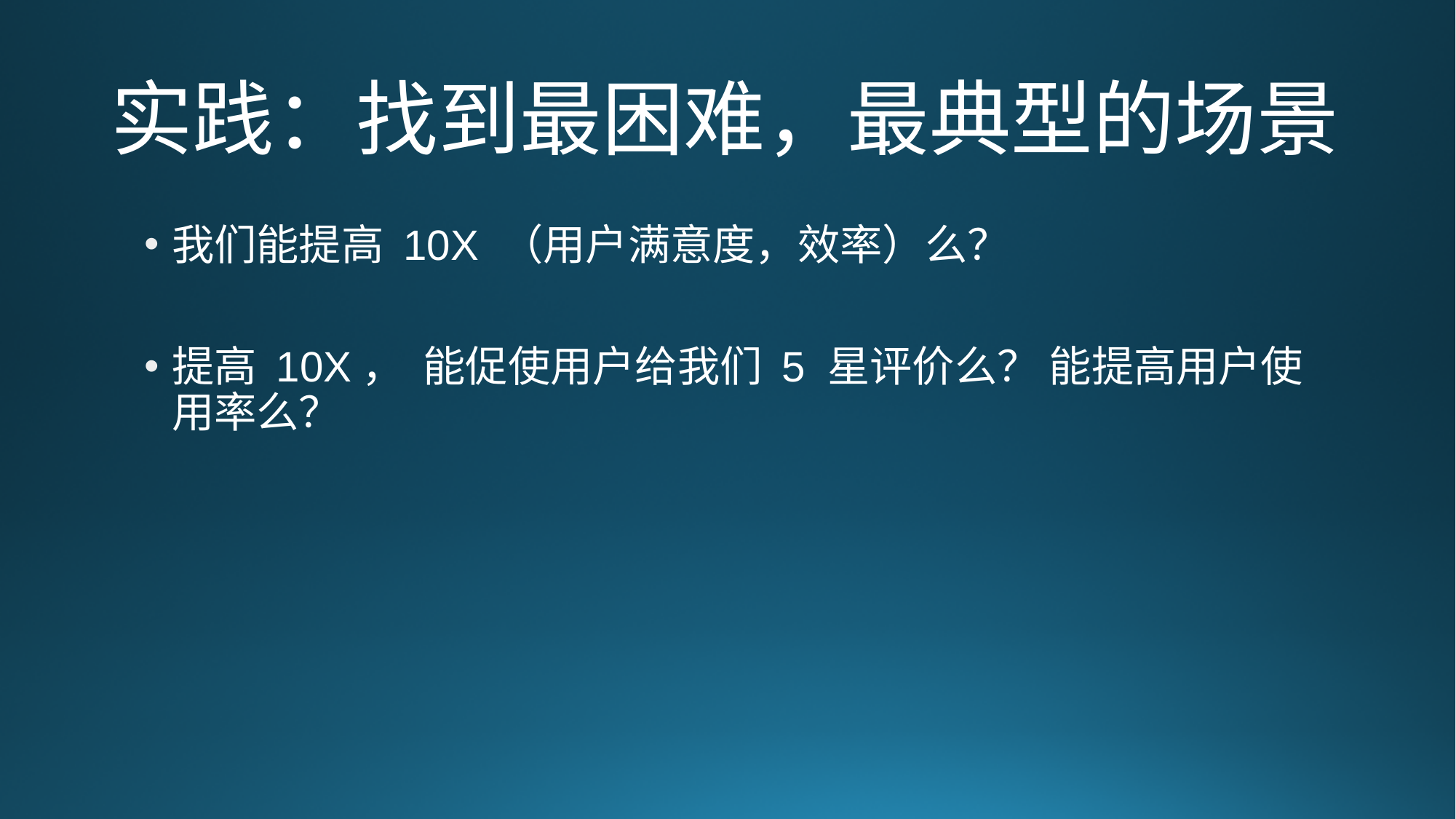

# 实践：找到最困难，最典型的场景
我们能提高 10X （用户满意度，效率）么？

提高 10X，  能促使用户给我们 5 星评价么？ 能提高用户使用率么？